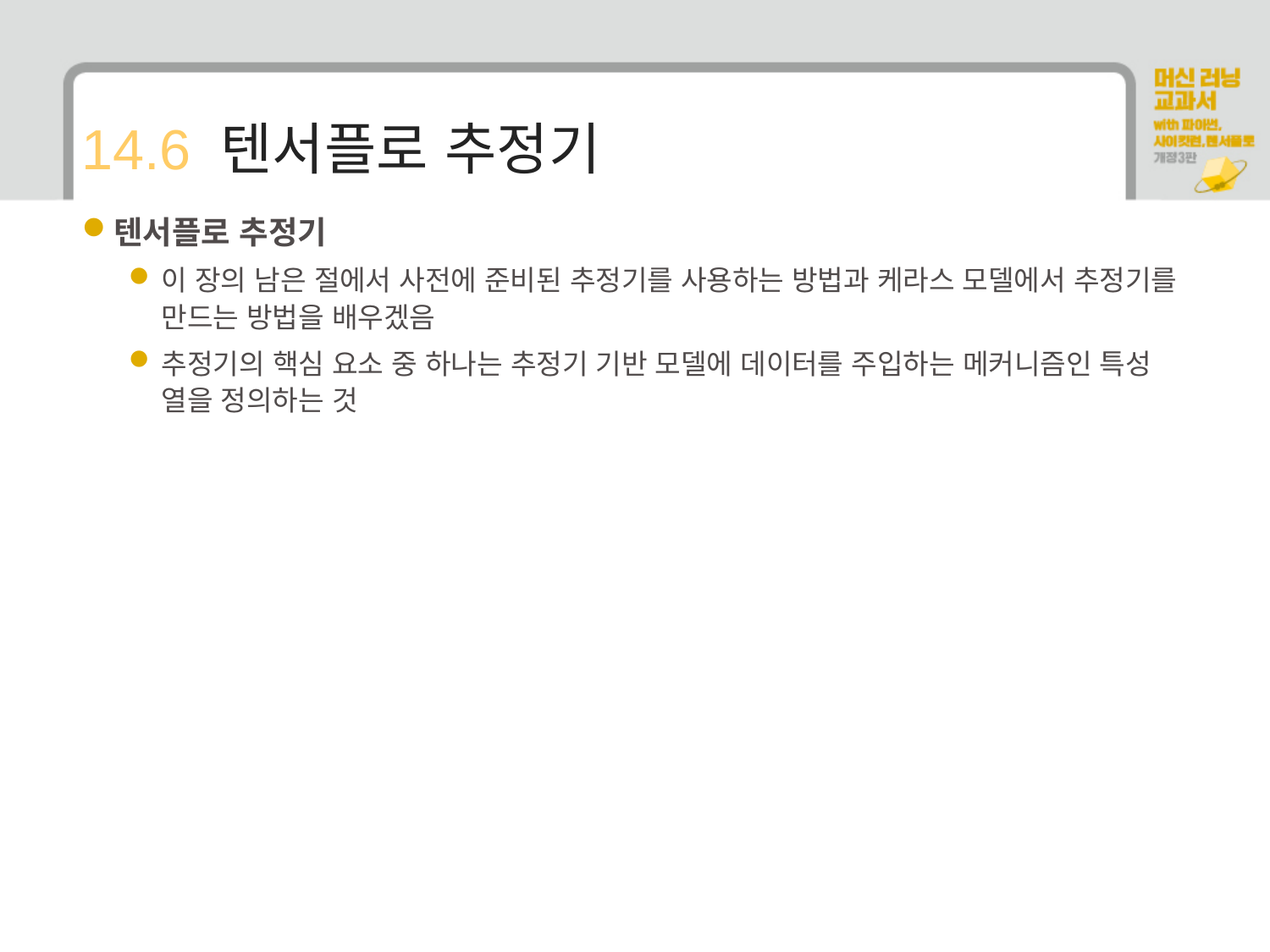

# 14.6 텐서플로 추정기
텐서플로 추정기
이 장의 남은 절에서 사전에 준비된 추정기를 사용하는 방법과 케라스 모델에서 추정기를 만드는 방법을 배우겠음
추정기의 핵심 요소 중 하나는 추정기 기반 모델에 데이터를 주입하는 메커니즘인 특성 열을 정의하는 것